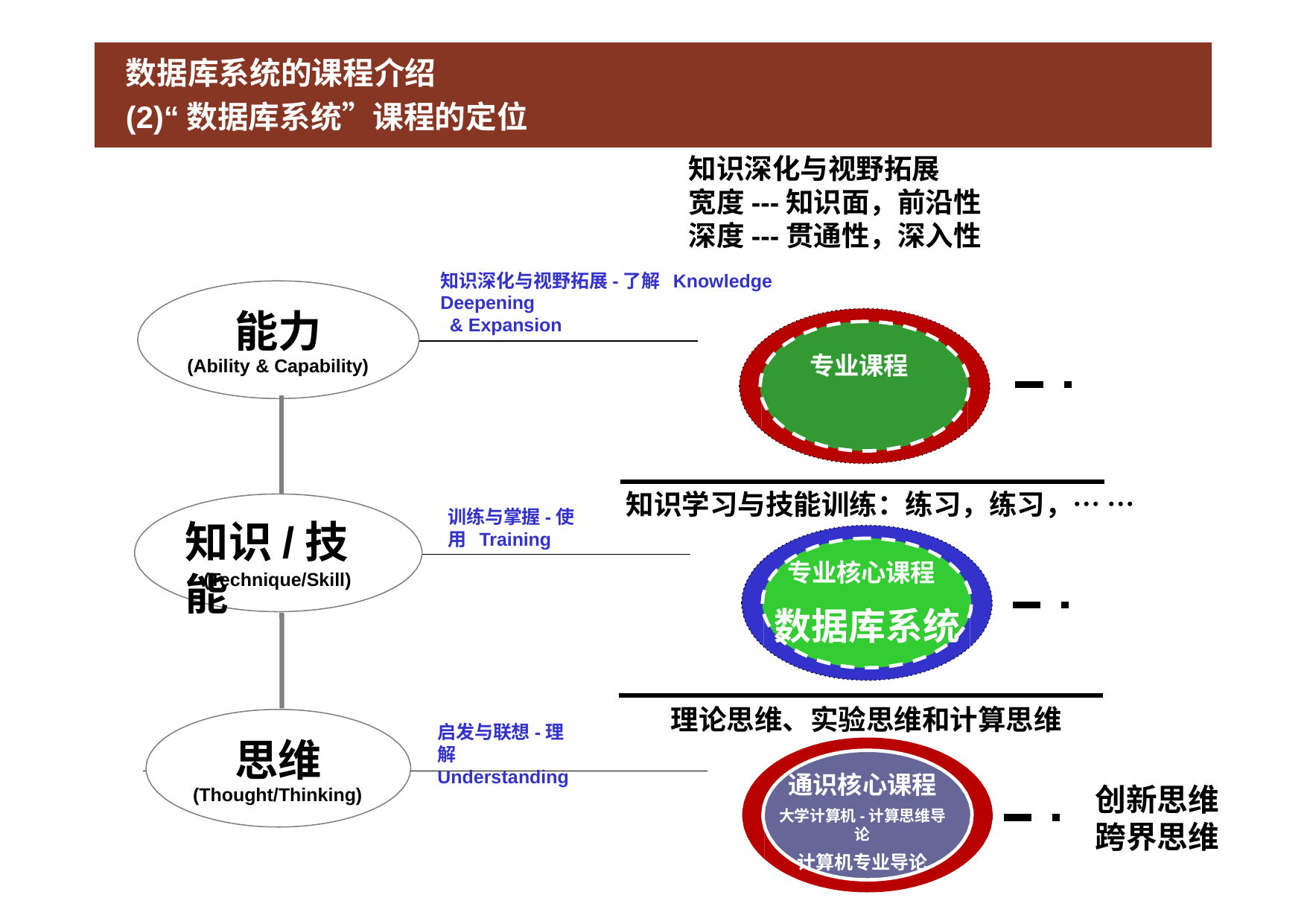

数据库系统的课程介绍
(2)“数据库系统”课程的定位
     知识深化与视野拓展
     宽度---知识面，前沿性
     深度---贯通性，深入性
知识深化与视野拓展-了解  Knowledge Deepening

能力

专业课程

知识学习与技能训练：练习，练习，… …

专业核心课程
数据库系统

理论思维、实验思维和计算思维

通识核心课程
大学计算机-计算思维导论
计算机专业导论
创新思维 跨界思维

& Expansion

(Ability & Capability)

训练与掌握-使用  Training
知识/技能

(Technique/Skill)

启发与联想-理解  Understanding
思维

(Thought/Thinking)